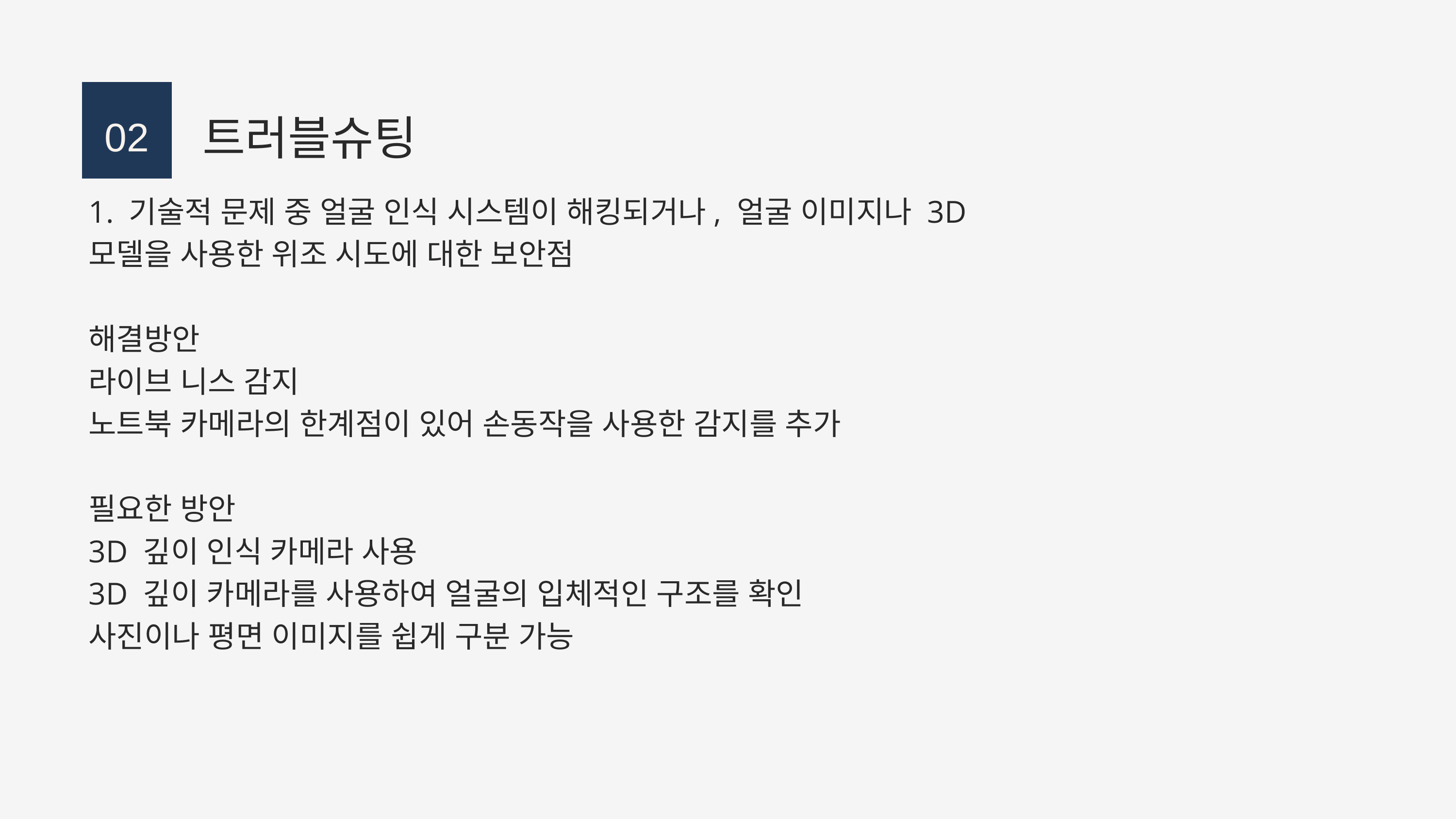

트러블슈팅
02
1. 기술적 문제 중 얼굴 인식 시스템이 해킹되거나, 얼굴 이미지나 3D 모델을 사용한 위조 시도에 대한 보안점

해결방안
라이브 니스 감지
노트북 카메라의 한계점이 있어 손동작을 사용한 감지를 추가

필요한 방안
3D 깊이 인식 카메라 사용
3D 깊이 카메라를 사용하여 얼굴의 입체적인 구조를 확인
사진이나 평면 이미지를 쉽게 구분 가능